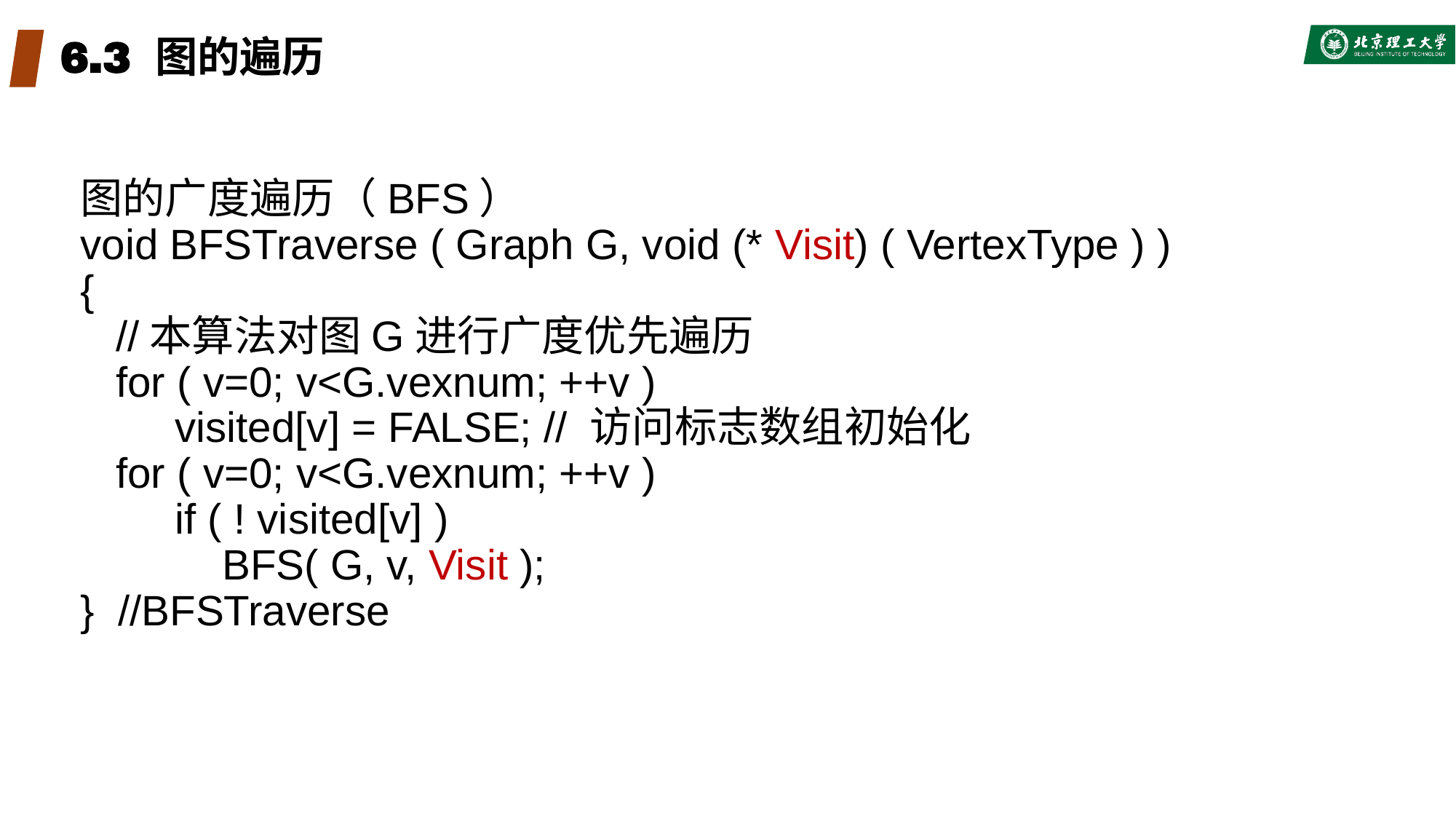

# 6.3 图的遍历
图的广度遍历（BFS）
void BFSTraverse ( Graph G, void (* Visit) ( VertexType ) )
{
   //本算法对图G进行广度优先遍历
   for ( v=0; v<G.vexnum; ++v )
        visited[v] = FALSE; // 访问标志数组初始化
   for ( v=0; v<G.vexnum; ++v )
        if ( ! visited[v] )
            BFS( G, v, Visit );
}  //BFSTraverse